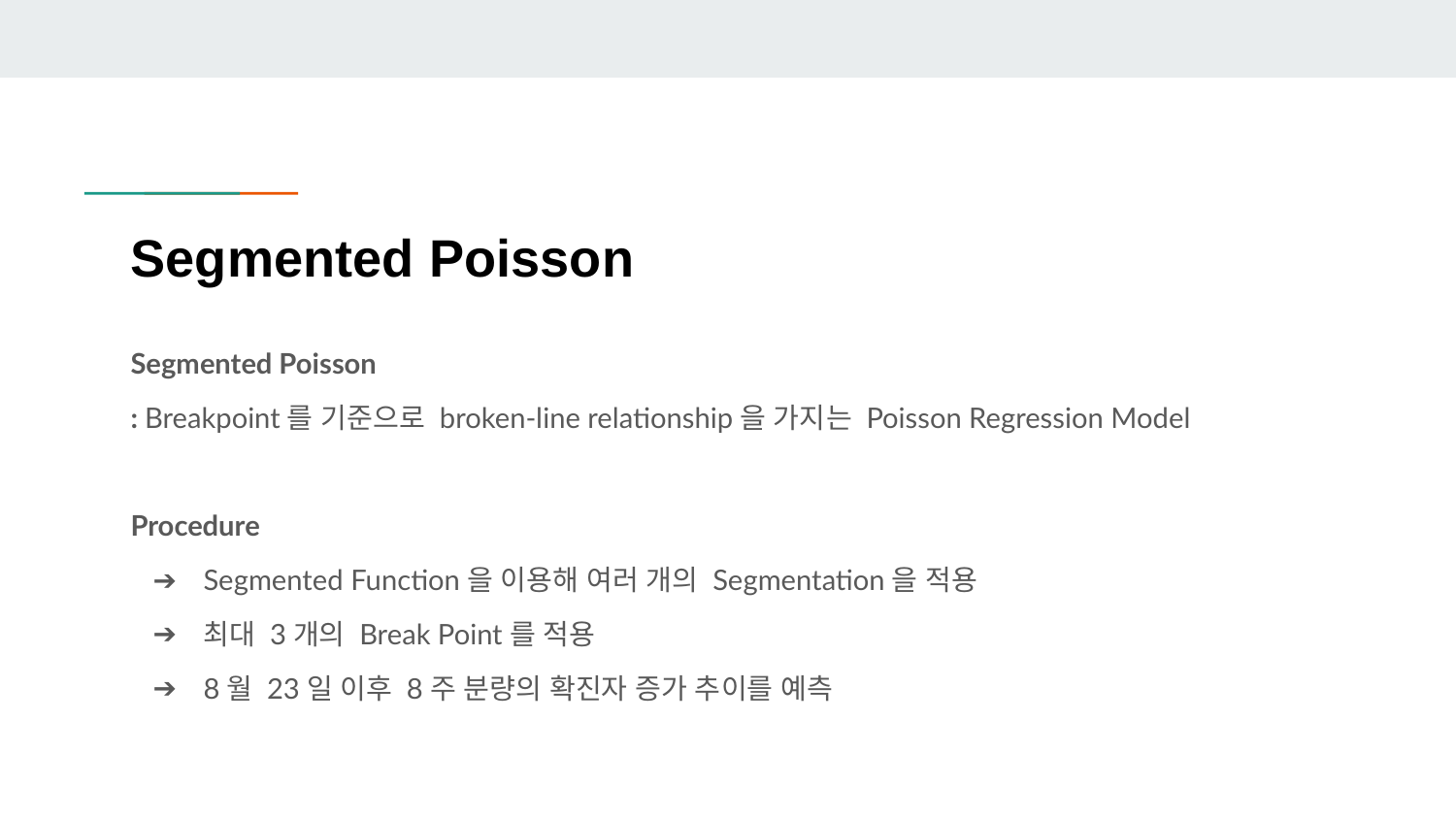

# Segmented Poisson
Segmented Poisson
: Breakpoint를 기준으로 broken-line relationship을 가지는 Poisson Regression Model

Procedure
Segmented Function을 이용해 여러 개의 Segmentation을 적용
최대 3개의 Break Point를 적용
8월 23일 이후 8주 분량의 확진자 증가 추이를 예측